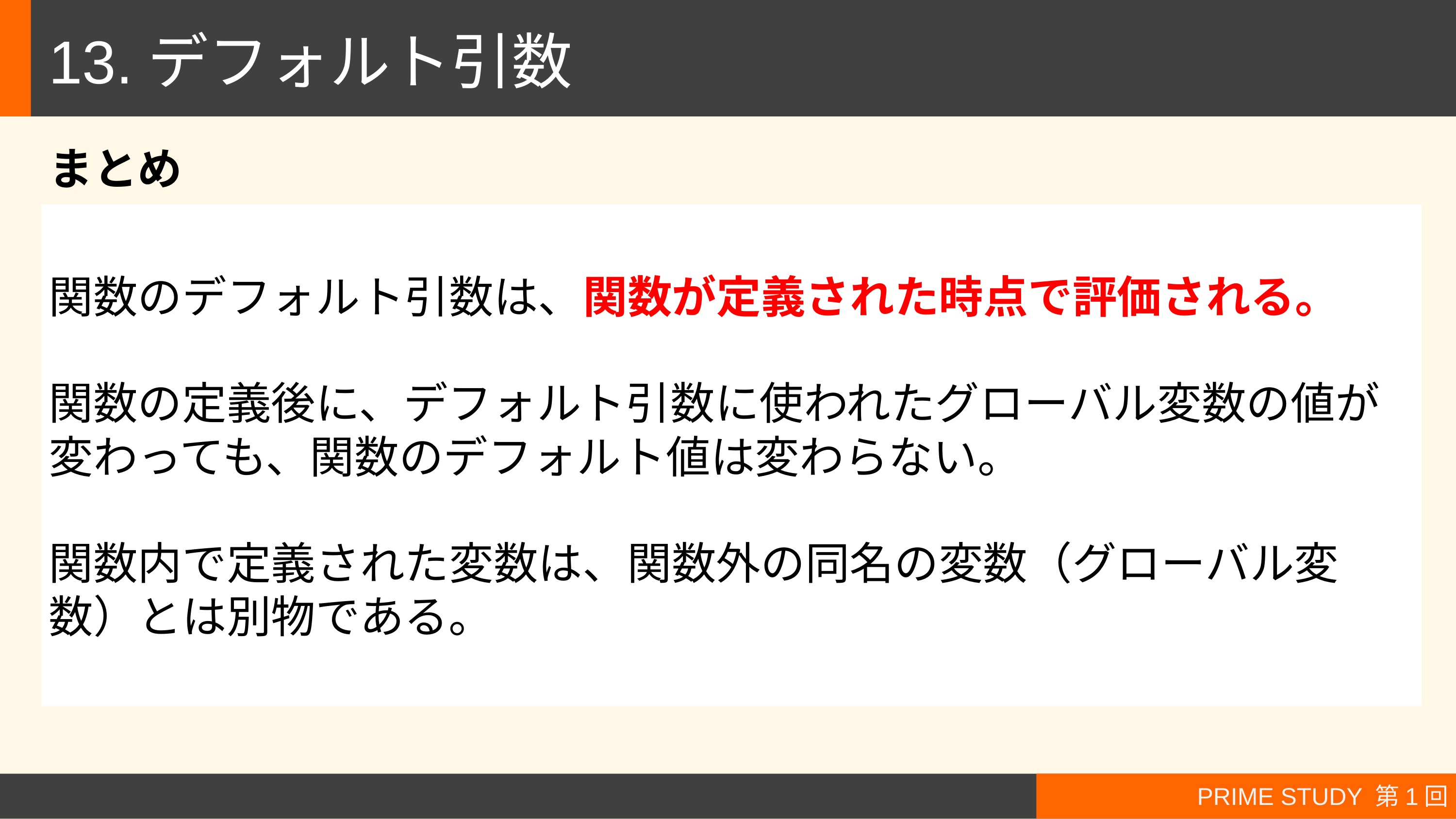

# 13.デフォルト引数
まとめ
関数のデフォルト引数は、関数が定義された時点で評価される。

関数の定義後に、デフォルト引数に使われたグローバル変数の値が変わっても、関数のデフォルト値は変わらない。

関数内で定義された変数は、関数外の同名の変数（グローバル変数）とは別物である。
PRIME STUDY 第1回